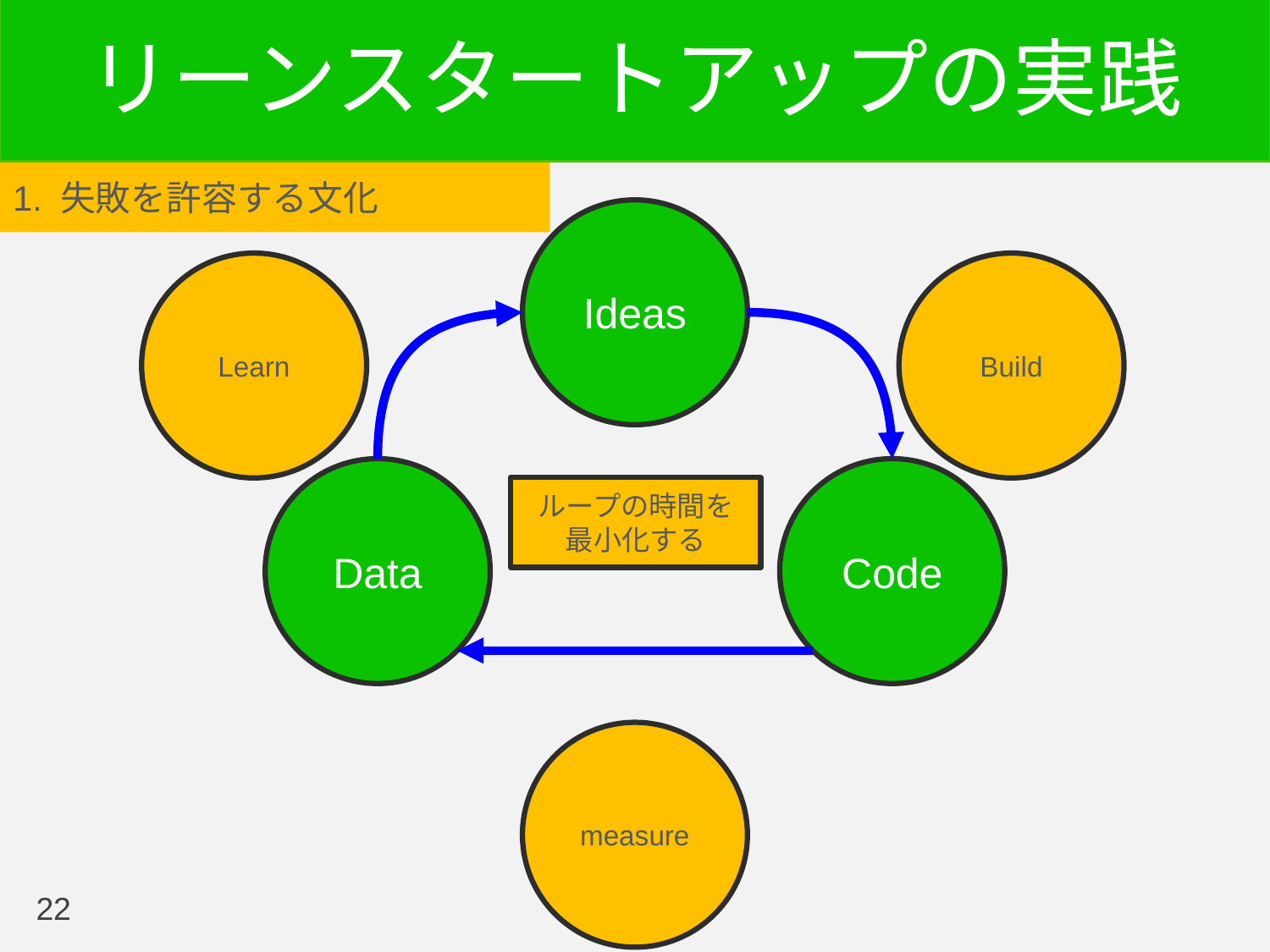

# リーンスタートアップの実践
1. 失敗を許容する文化
Ideas
Learn
Build
Data
Code
ループの時間を
最小化する
measure
22